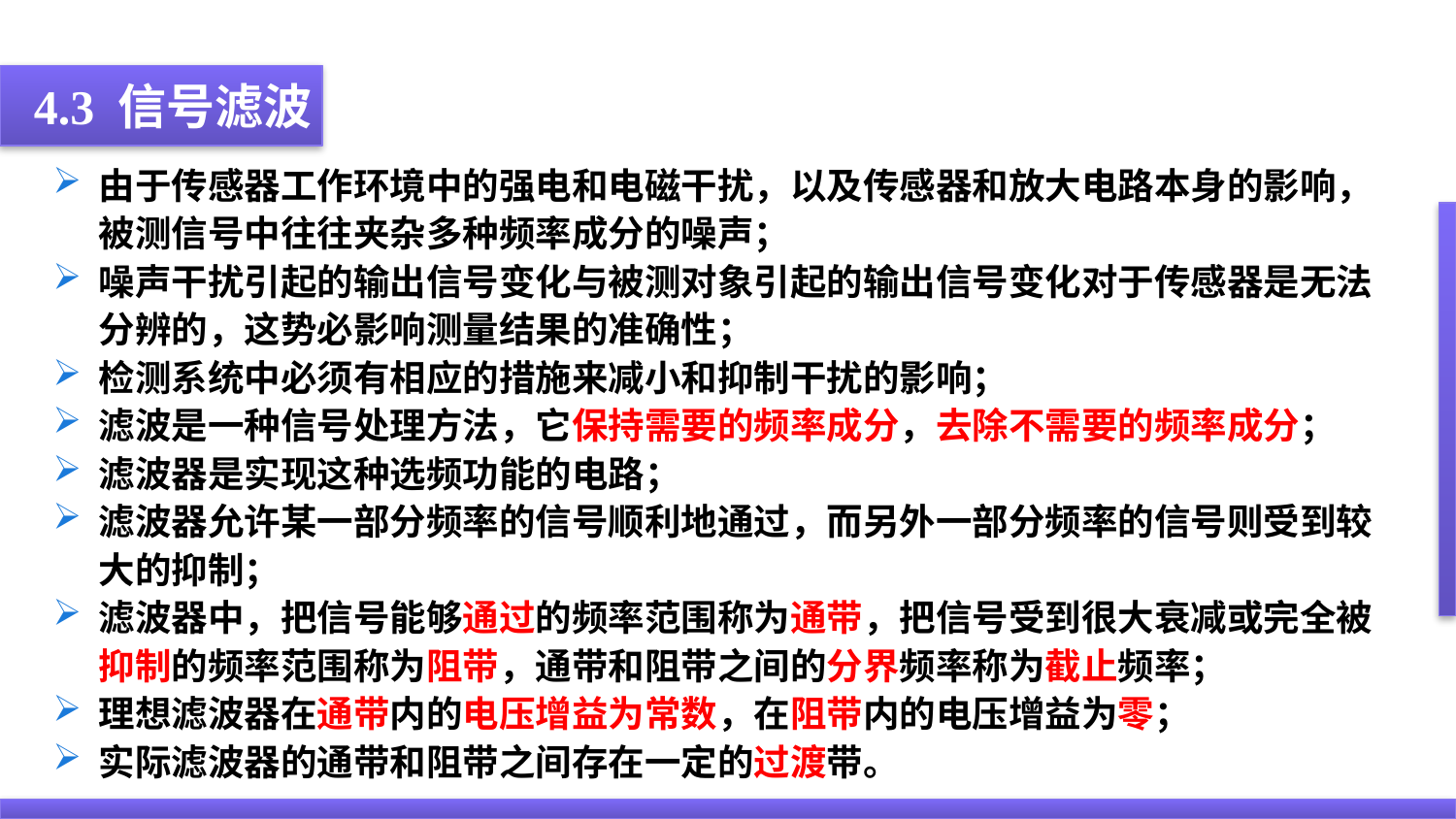

4.3 信号滤波
由于传感器工作环境中的强电和电磁干扰，以及传感器和放大电路本身的影响，被测信号中往往夹杂多种频率成分的噪声；
噪声干扰引起的输出信号变化与被测对象引起的输出信号变化对于传感器是无法分辨的，这势必影响测量结果的准确性；
检测系统中必须有相应的措施来减小和抑制干扰的影响；
滤波是一种信号处理方法，它保持需要的频率成分，去除不需要的频率成分；
滤波器是实现这种选频功能的电路；
滤波器允许某一部分频率的信号顺利地通过，而另外一部分频率的信号则受到较大的抑制；
滤波器中，把信号能够通过的频率范围称为通带，把信号受到很大衰减或完全被抑制的频率范围称为阻带，通带和阻带之间的分界频率称为截止频率；
理想滤波器在通带内的电压增益为常数，在阻带内的电压增益为零；
实际滤波器的通带和阻带之间存在一定的过渡带。